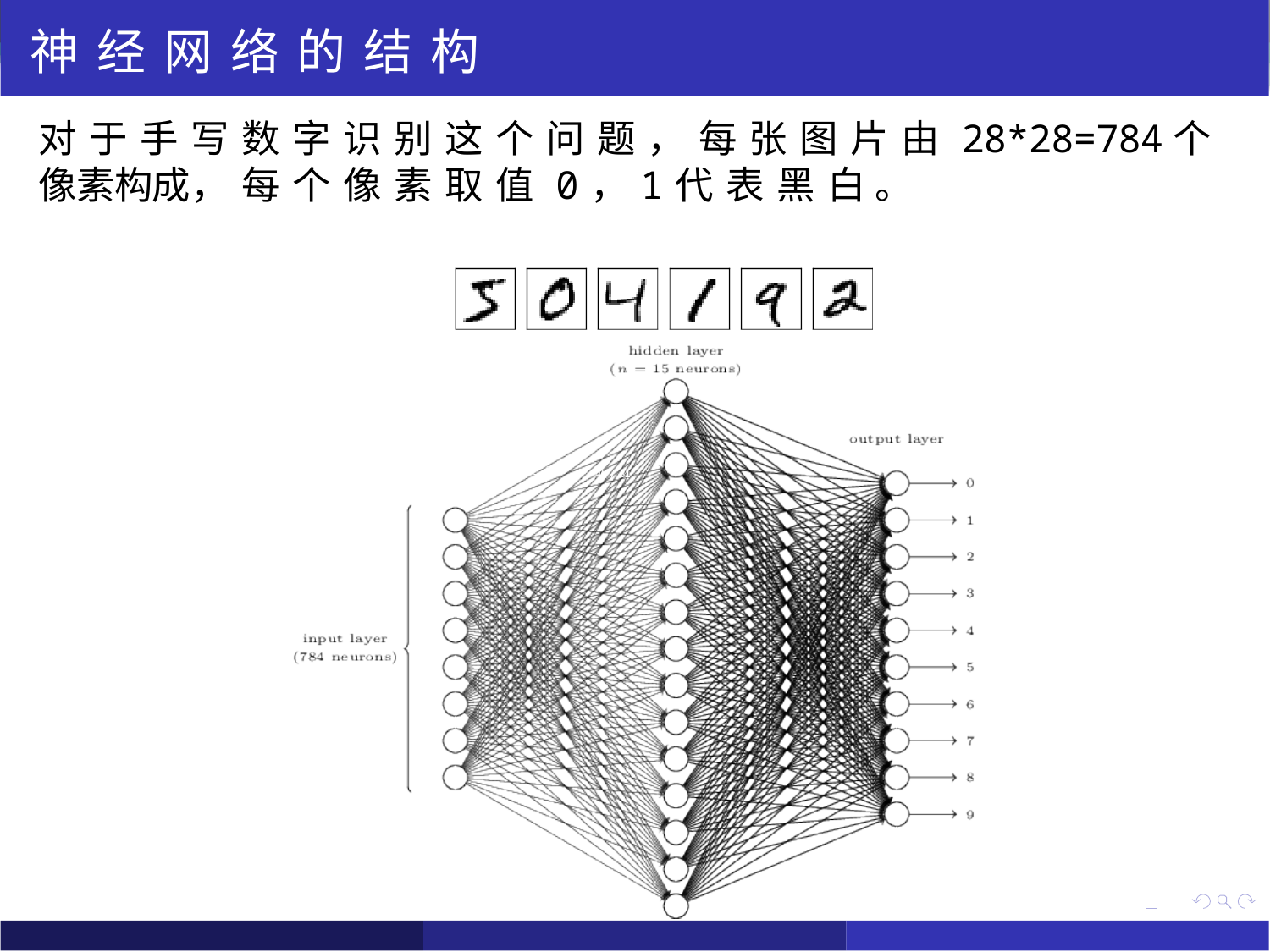

神经网络的结构
对于手写数字识别这个问题，每张图片由28*28=784个像素构成，每个像素取值0，1代表黑白。

张朝阳
2017 年 5 月 28 日
46 / 31